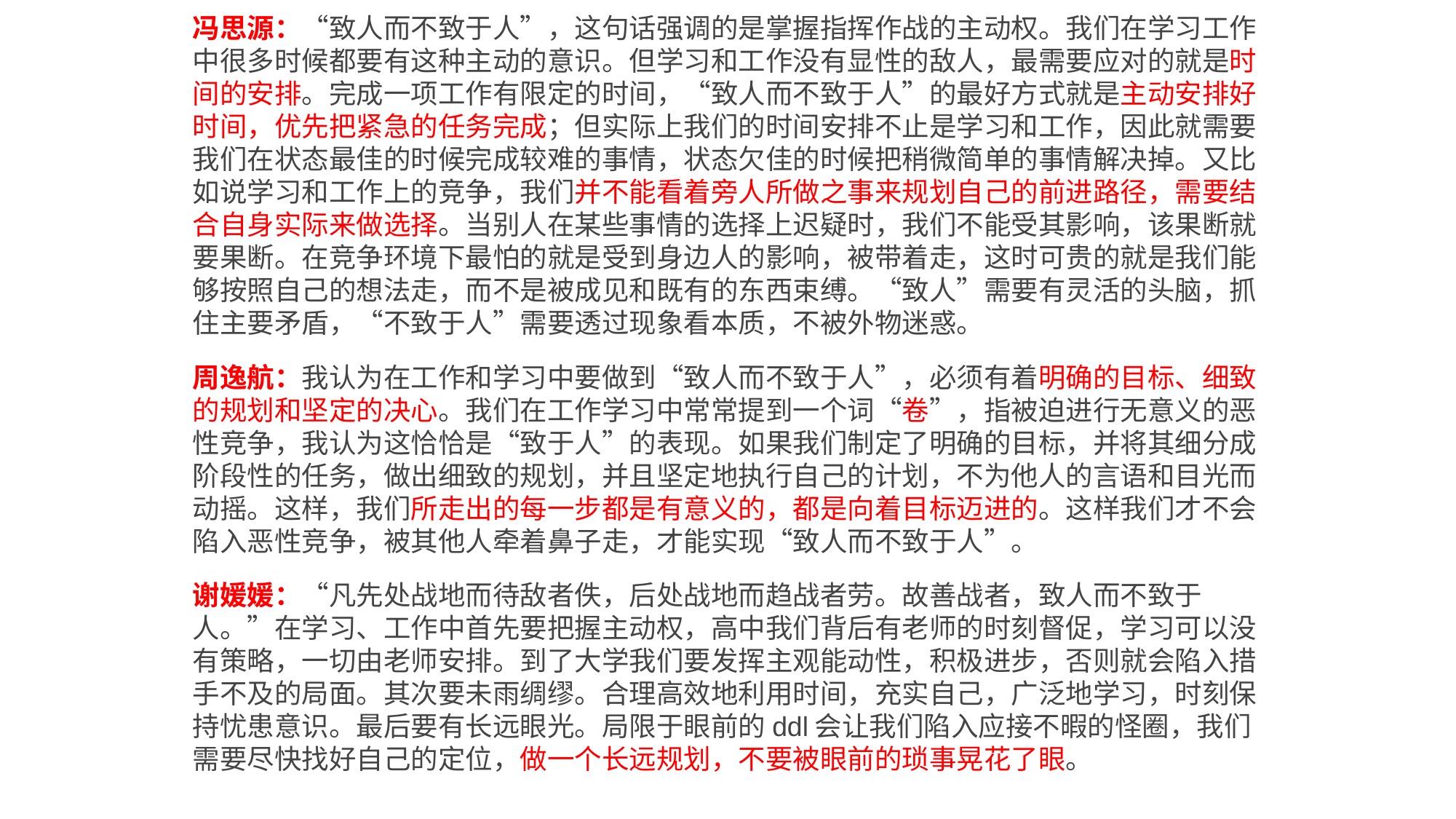

冯思源：“致人而不致于人”，这句话强调的是掌握指挥作战的主动权。我们在学习工作中很多时候都要有这种主动的意识。但学习和工作没有显性的敌人，最需要应对的就是时间的安排。完成一项工作有限定的时间，“致人而不致于人”的最好方式就是主动安排好时间，优先把紧急的任务完成；但实际上我们的时间安排不止是学习和工作，因此就需要我们在状态最佳的时候完成较难的事情，状态欠佳的时候把稍微简单的事情解决掉。又比如说学习和工作上的竞争，我们并不能看着旁人所做之事来规划自己的前进路径，需要结合自身实际来做选择。当别人在某些事情的选择上迟疑时，我们不能受其影响，该果断就要果断。在竞争环境下最怕的就是受到身边人的影响，被带着走，这时可贵的就是我们能够按照自己的想法走，而不是被成见和既有的东西束缚。“致人”需要有灵活的头脑，抓住主要矛盾，“不致于人”需要透过现象看本质，不被外物迷惑。
周逸航：我认为在工作和学习中要做到“致人而不致于人”，必须有着明确的目标、细致的规划和坚定的决心。我们在工作学习中常常提到一个词“卷”，指被迫进行无意义的恶性竞争，我认为这恰恰是“致于人”的表现。如果我们制定了明确的目标，并将其细分成阶段性的任务，做出细致的规划，并且坚定地执行自己的计划，不为他人的言语和目光而动摇。这样，我们所走出的每一步都是有意义的，都是向着目标迈进的。这样我们才不会陷入恶性竞争，被其他人牵着鼻子走，才能实现“致人而不致于人”。
谢媛媛：“凡先处战地而待敌者佚，后处战地而趋战者劳。故善战者，致人而不致于人。”在学习、工作中首先要把握主动权，高中我们背后有老师的时刻督促，学习可以没有策略，一切由老师安排。到了大学我们要发挥主观能动性，积极进步，否则就会陷入措手不及的局面。其次要未雨绸缪。合理高效地利用时间，充实自己，广泛地学习，时刻保持忧患意识。最后要有长远眼光。局限于眼前的ddl会让我们陷入应接不暇的怪圈，我们需要尽快找好自己的定位，做一个长远规划，不要被眼前的琐事晃花了眼。